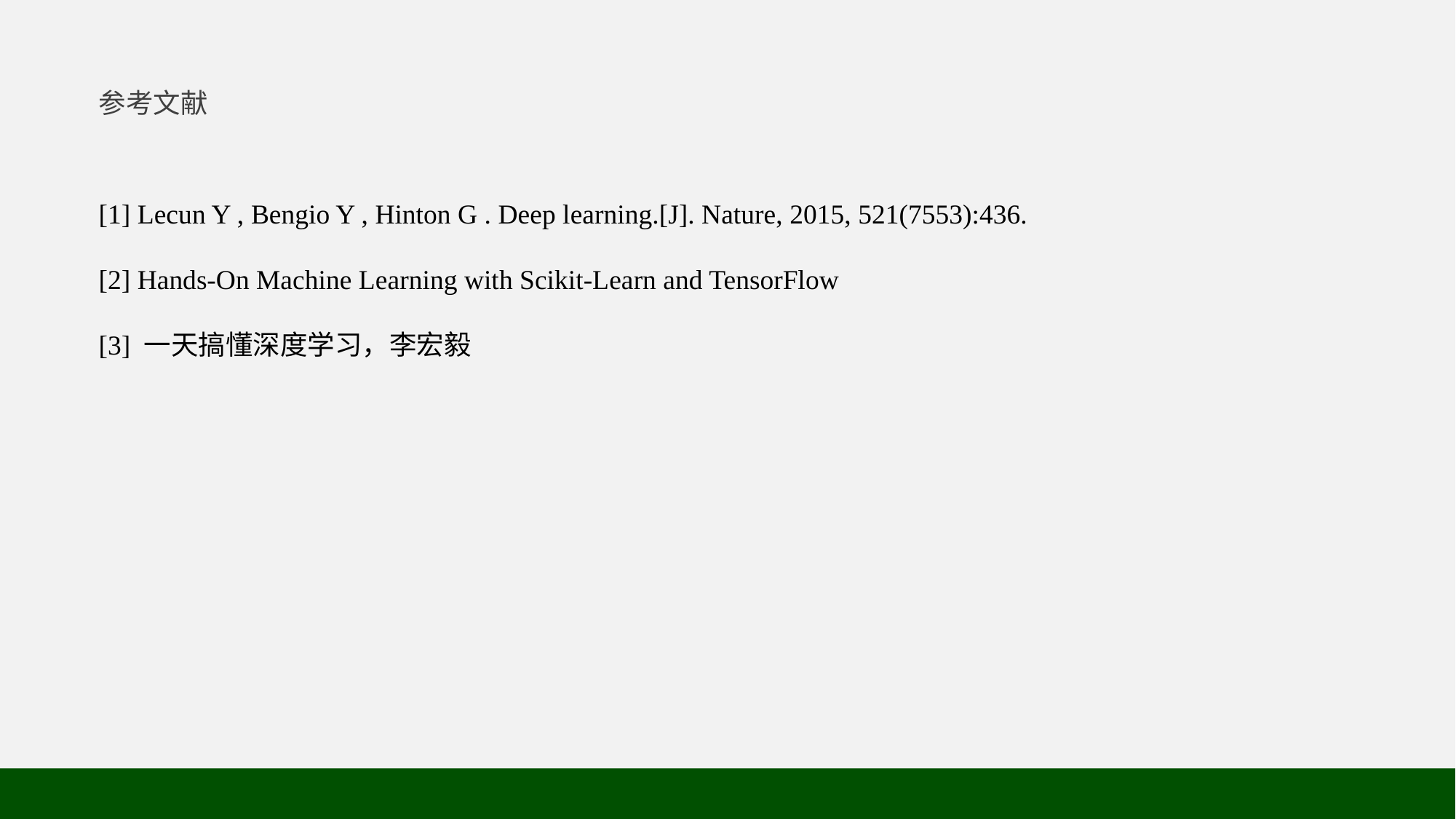

参考文献
[1] Lecun Y , Bengio Y , Hinton G . Deep learning.[J]. Nature, 2015, 521(7553):436.
[2] Hands-On Machine Learning with Scikit-Learn and TensorFlow
[3] 一天搞懂深度学习，李宏毅